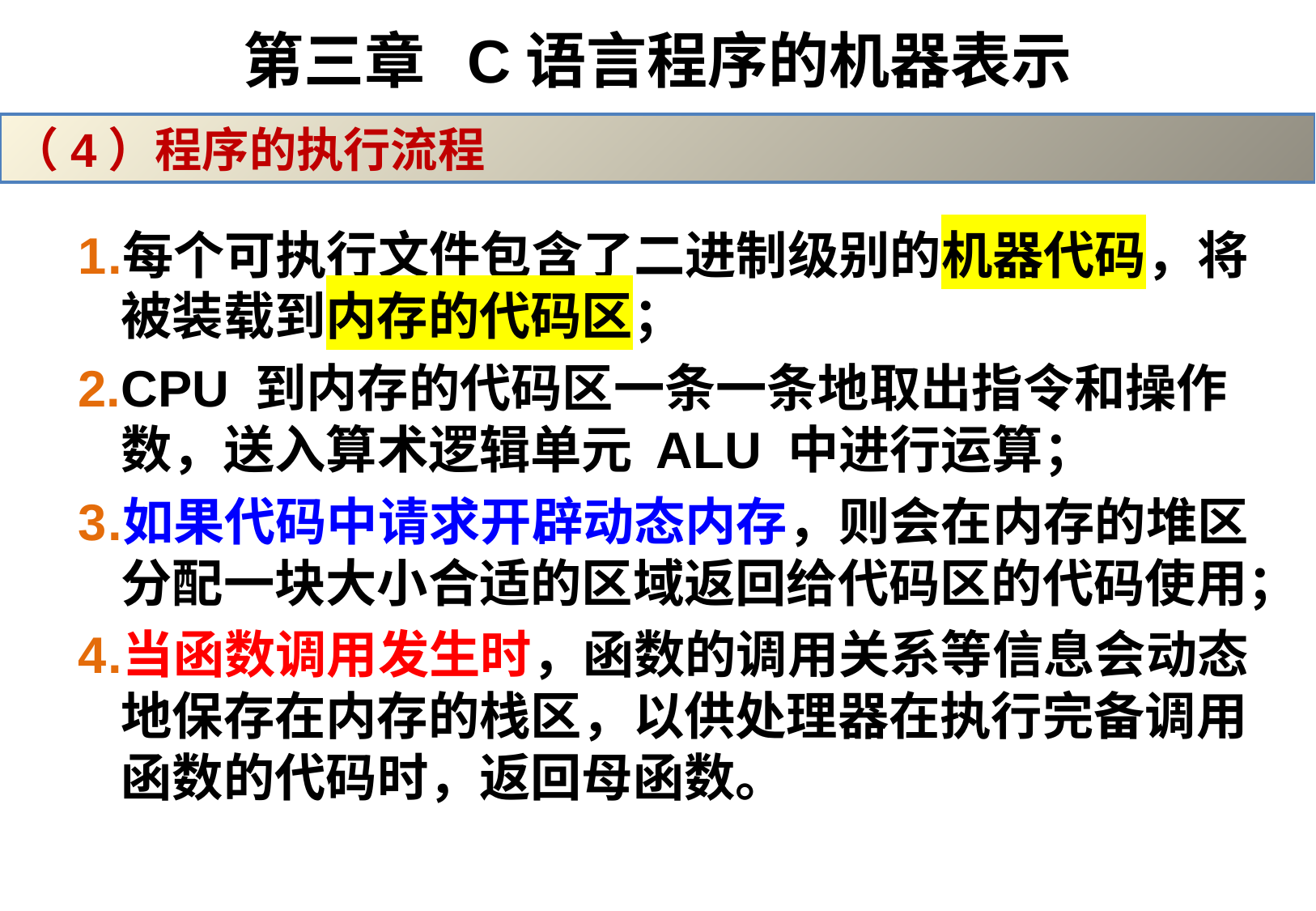

# 第三章  C语言程序的机器表示
（4）程序的执行流程
每个可执行文件包含了二进制级别的机器代码，将被装载到内存的代码区；
CPU 到内存的代码区一条一条地取出指令和操作数，送入算术逻辑单元 ALU 中进行运算；
如果代码中请求开辟动态内存，则会在内存的堆区分配一块大小合适的区域返回给代码区的代码使用；
当函数调用发生时，函数的调用关系等信息会动态地保存在内存的栈区，以供处理器在执行完备调用函数的代码时，返回母函数。